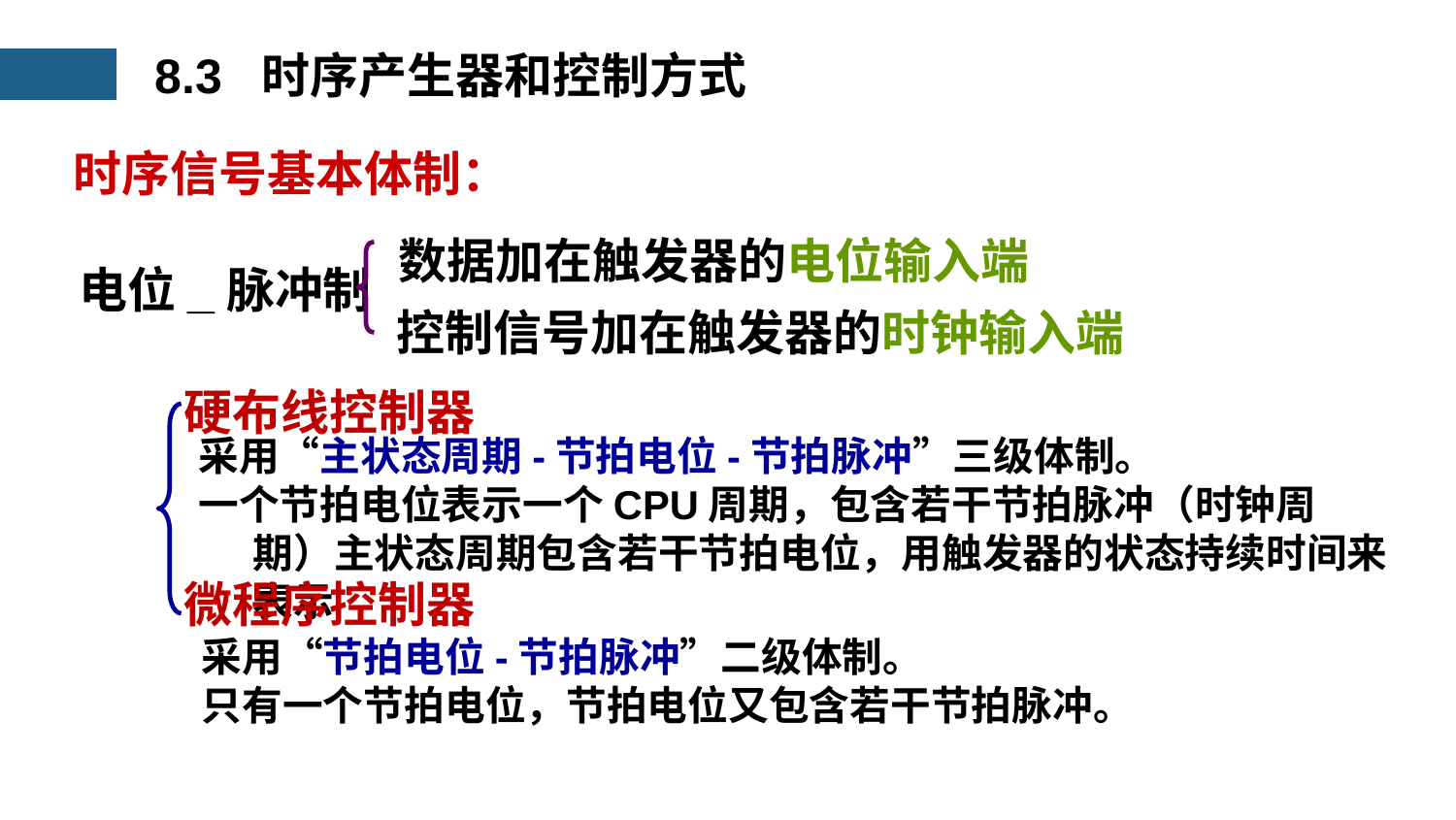

8.3  时序产生器和控制方式
时序信号基本体制：
数据加在触发器的电位输入端

电位_脉冲制
控制信号加在触发器的时钟输入端
硬布线控制器

采用“主状态周期-节拍电位-节拍脉冲”三级体制。
一个节拍电位表示一个CPU周期，包含若干节拍脉冲（时钟周期）主状态周期包含若干节拍电位，用触发器的状态持续时间来表示
微程序控制器
采用“节拍电位-节拍脉冲”二级体制。
只有一个节拍电位，节拍电位又包含若干节拍脉冲。